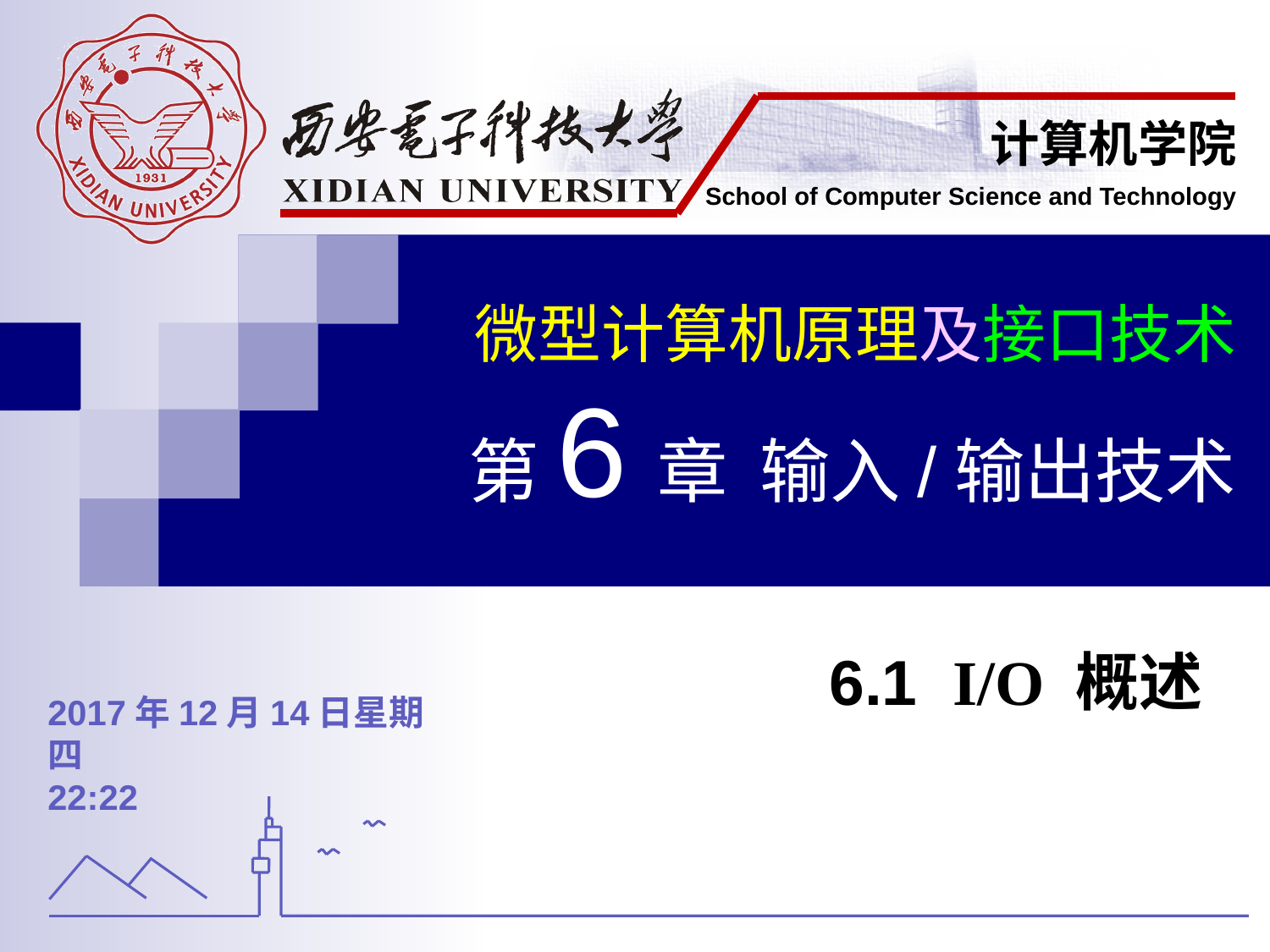

# 微型计算机原理及接口技术 第6章  输入/输出技术
6.1  I/O 概述